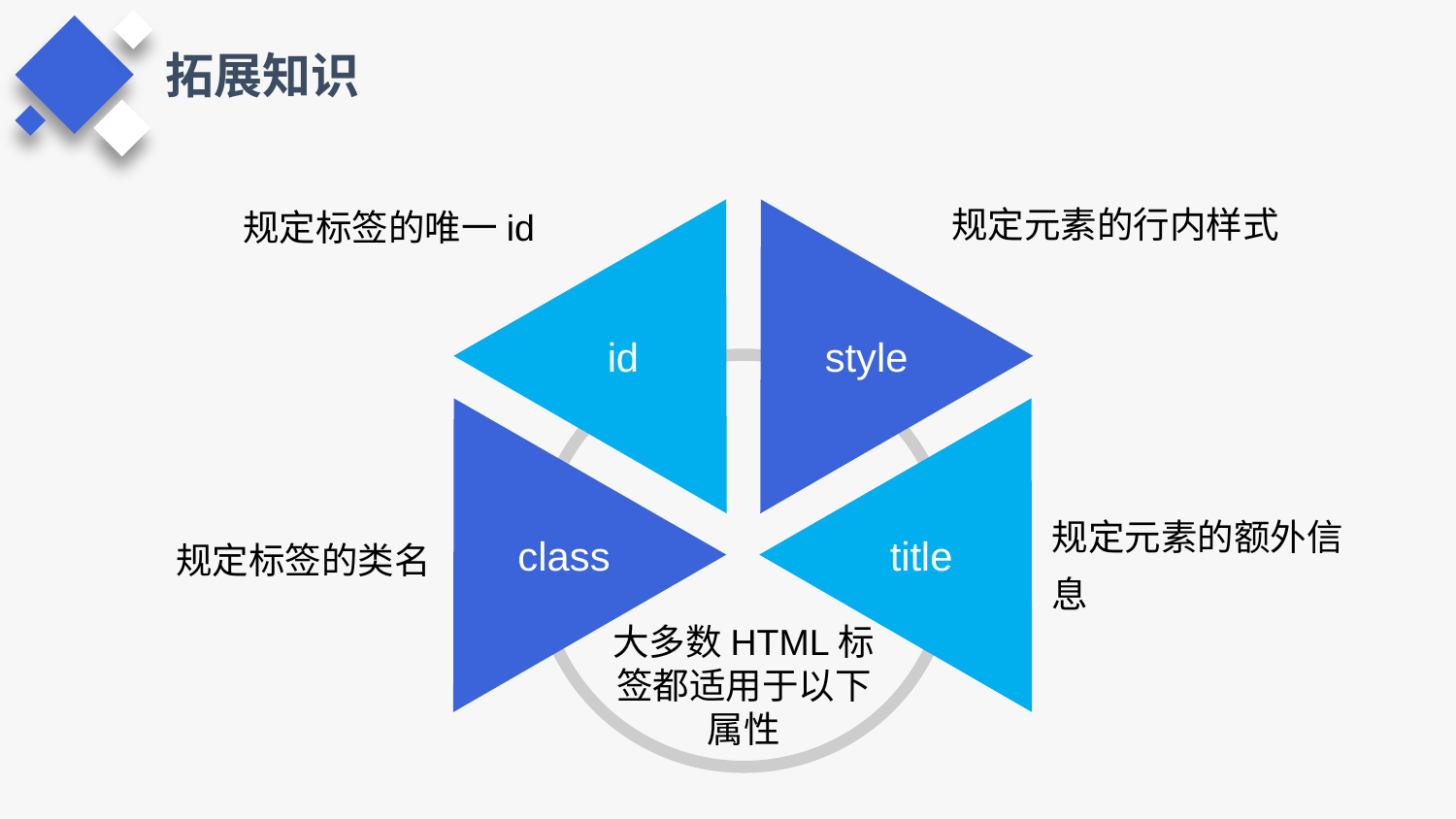

拓展知识

规定标签的唯一id
规定元素的行内样式
id
style
大多数HTML标签都适用于以下属性
class
title
规定标签的类名
规定元素的额外信息